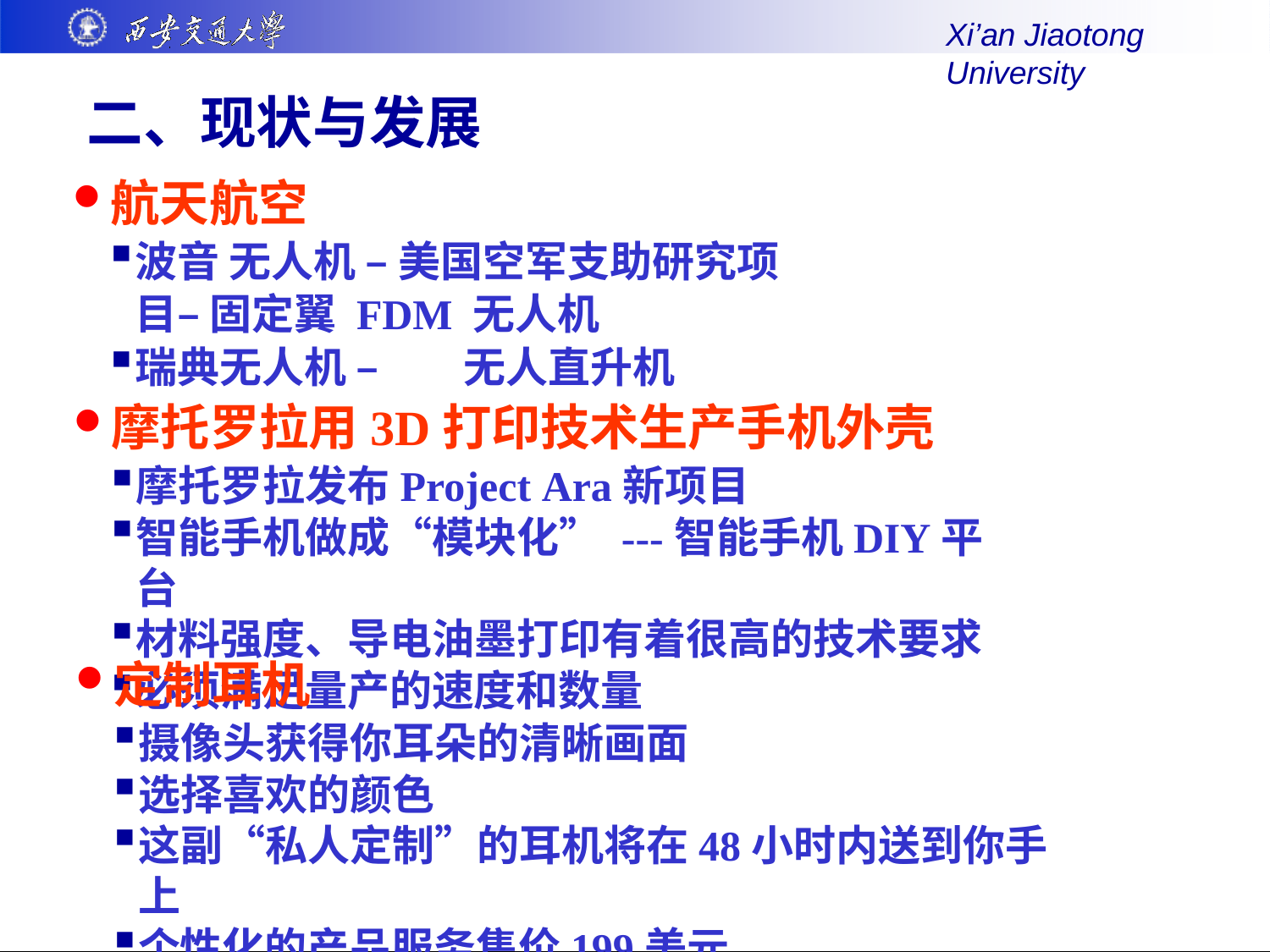

Xi’an Jiaotong University
# 二、现状与发展
航天航空
波音 无人机 – 美国空军支助研究项 目– 固定翼 FDM 无人机
瑞典无人机 –	无人直升机
摩托罗拉用3D打印技术生产手机外壳
摩托罗拉发布Project Ara新项目
智能手机做成“模块化” ---智能手机DIY平台
材料强度、导电油墨打印有着很高的技术要求
必须满足量产的速度和数量
定制耳机
摄像头获得你耳朵的清晰画面
选择喜欢的颜色
这副“私人定制”的耳机将在48小时内送到你手上
个性化的产品服务售价199美元